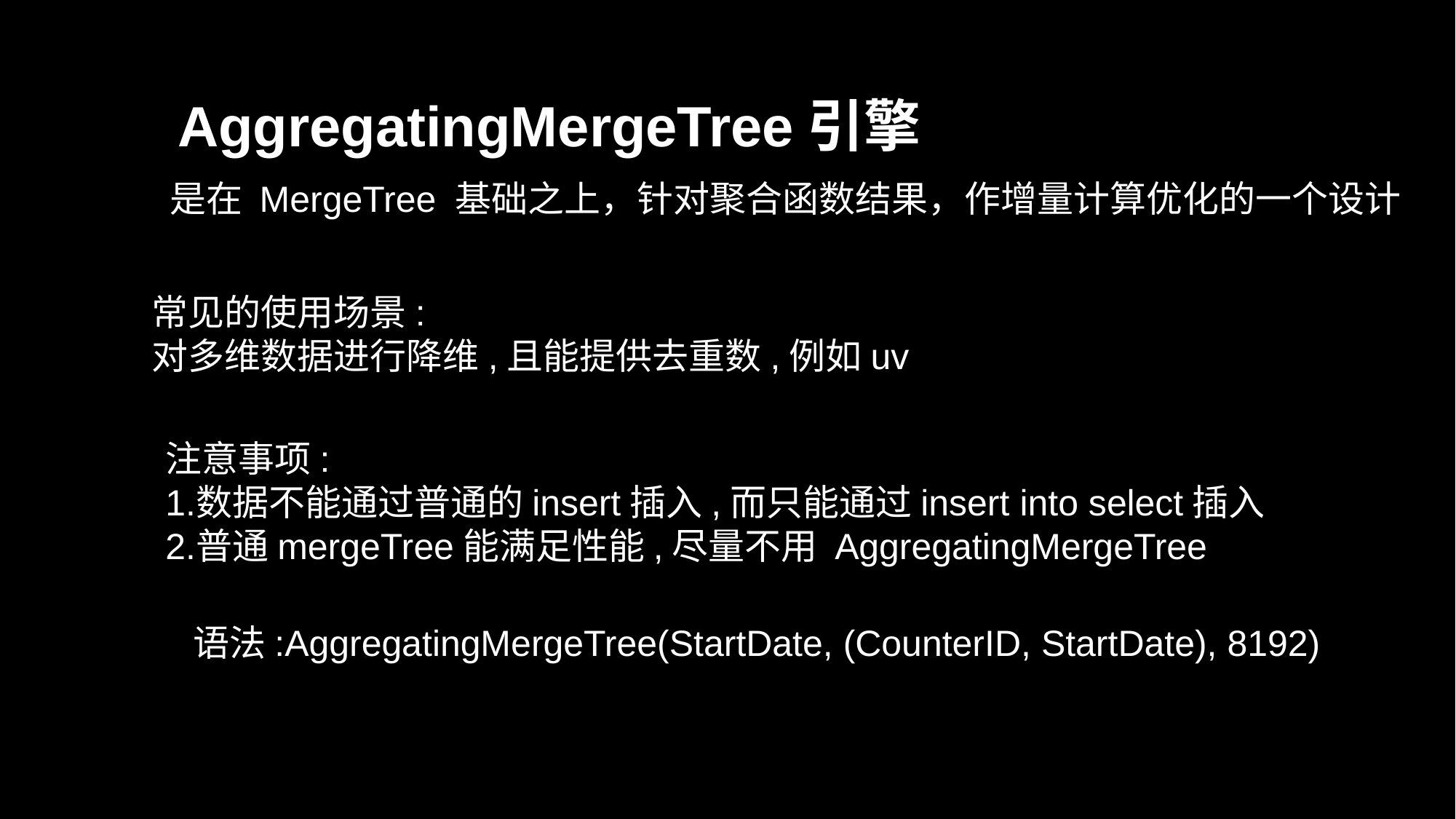

AggregatingMergeTree引擎
是在 MergeTree 基础之上，针对聚合函数结果，作增量计算优化的一个设计
常见的使用场景:
对多维数据进行降维,且能提供去重数,例如uv
注意事项:
数据不能通过普通的insert插入,而只能通过insert into select插入
普通mergeTree能满足性能,尽量不用 AggregatingMergeTree
语法:AggregatingMergeTree(StartDate, (CounterID, StartDate), 8192)